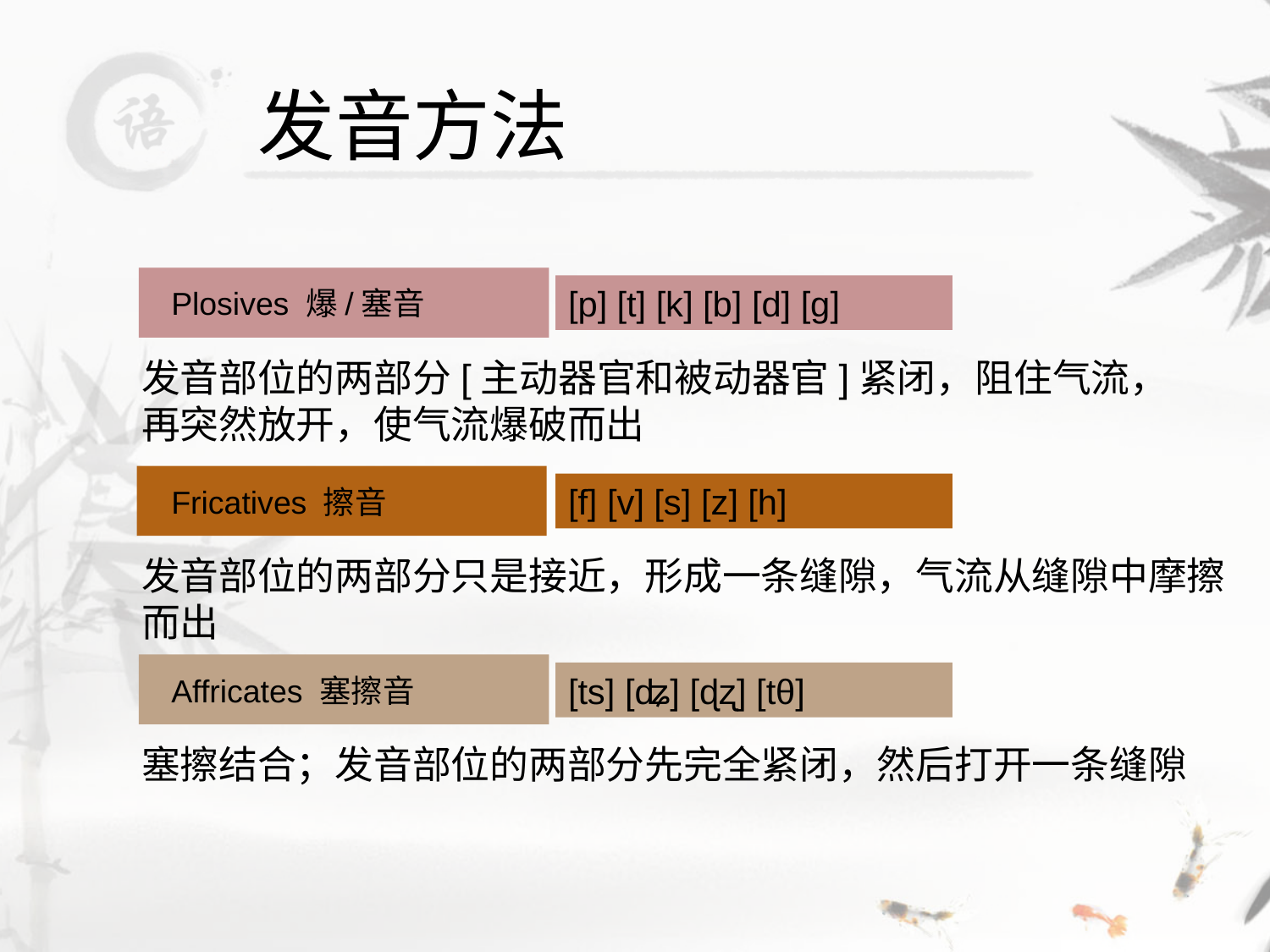

# 发音方法

[p] [t] [k] [b] [d] [ɡ]
Plosives 爆/塞音
发音部位的两部分[主动器官和被动器官]紧闭，阻住气流，再突然放开，使气流爆破而出

[f] [v] [s] [z] [h]
Fricatives 擦音
发音部位的两部分只是接近，形成一条缝隙，气流从缝隙中摩擦而出

[ts] [ʥ] [ɖʐ] [tθ]
Affricates 塞擦音
塞擦结合；发音部位的两部分先完全紧闭，然后打开一条缝隙